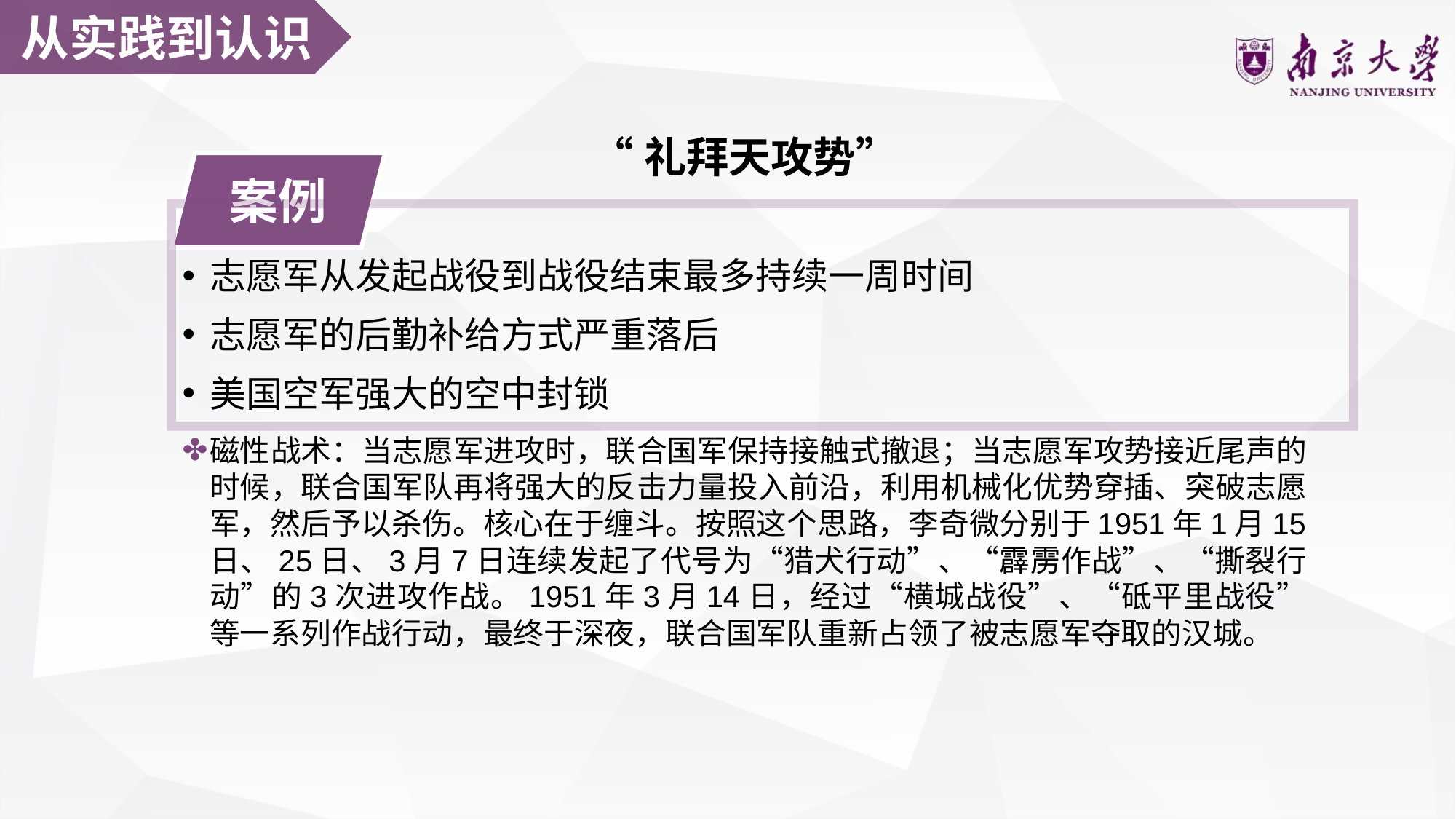

从实践到认识
“礼拜天攻势”
案例

志愿军从发起战役到战役结束最多持续一周时间
志愿军的后勤补给方式严重落后
美国空军强大的空中封锁

磁性战术：当志愿军进攻时，联合国军保持接触式撤退；当志愿军攻势接近尾声的时候，联合国军队再将强大的反击力量投入前沿，利用机械化优势穿插、突破志愿军，然后予以杀伤。核心在于缠斗。按照这个思路，李奇微分别于1951年1月15日、25日、3月7日连续发起了代号为“猎犬行动”、“霹雳作战”、“撕裂行动”的3次进攻作战。1951年3月14日，经过“横城战役”、“砥平里战役”等一系列作战行动，最终于深夜，联合国军队重新占领了被志愿军夺取的汉城。